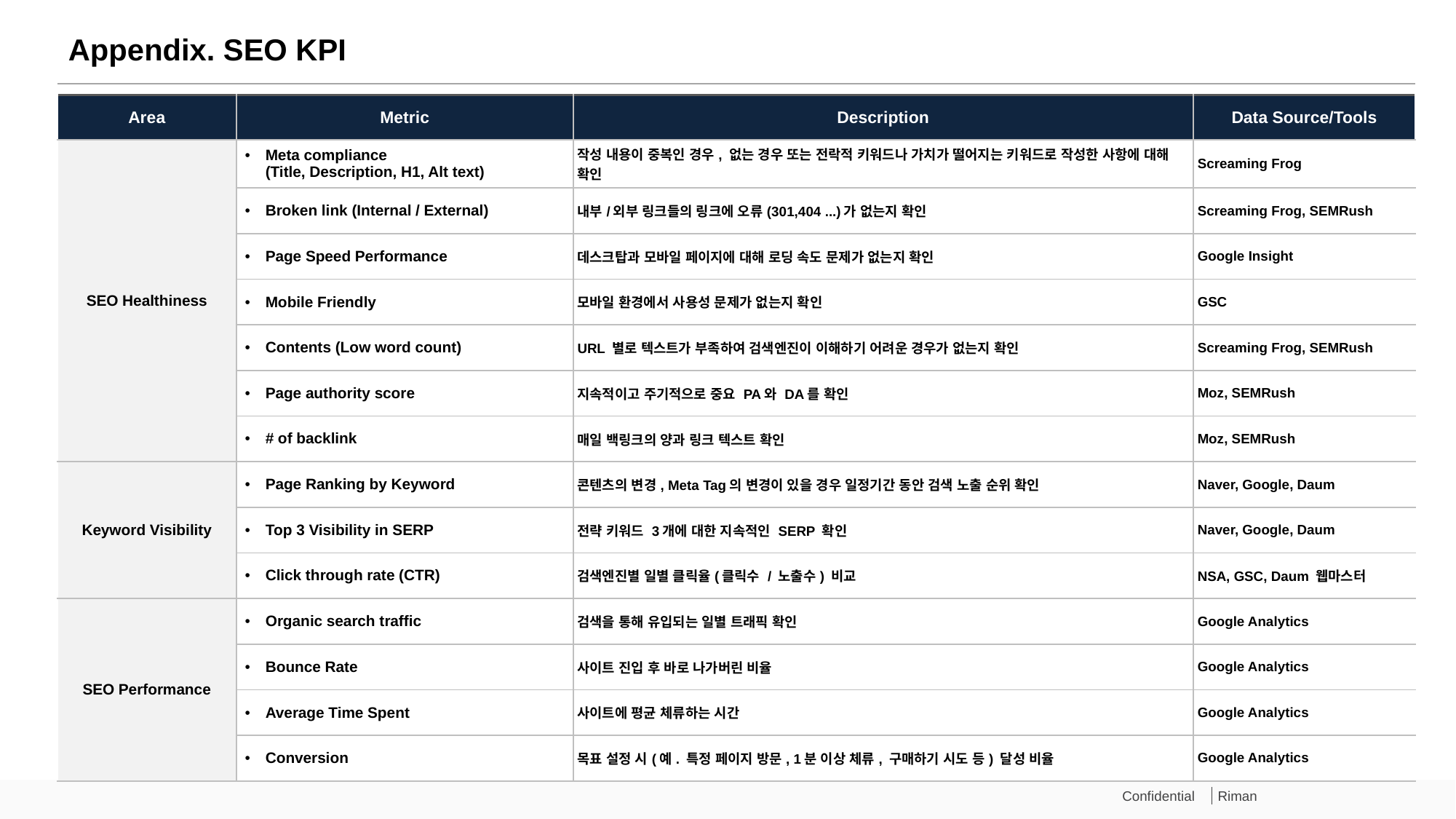

# Appendix. SEO KPI

| Area | Metric | Description | Data Source/Tools |
| --- | --- | --- | --- |
| SEO Healthiness | Meta compliance (Title, Description, H1, Alt text) | 작성 내용이 중복인 경우, 없는 경우 또는 전락적 키워드나 가치가 떨어지는 키워드로 작성한 사항에 대해 확인 | Screaming Frog |
|  | Broken link (Internal / External) | 내부/외부 링크들의 링크에 오류(301,404 ...)가 없는지 확인 | Screaming Frog, SEMRush |
|  | Page Speed Performance | 데스크탑과 모바일 페이지에 대해 로딩 속도 문제가 없는지 확인 | Google Insight |
|  | Mobile Friendly | 모바일 환경에서 사용성 문제가 없는지 확인 | GSC |
|  | Contents (Low word count) | URL 별로 텍스트가 부족하여 검색엔진이 이해하기 어려운 경우가 없는지 확인 | Screaming Frog, SEMRush |
|  | Page authority score | 지속적이고 주기적으로 중요 PA와 DA를 확인 | Moz, SEMRush |
|  | # of backlink | 매일 백링크의 양과 링크 텍스트 확인 | Moz, SEMRush |
| Keyword Visibility | Page Ranking by Keyword | 콘텐츠의 변경, Meta Tag의 변경이 있을 경우 일정기간 동안 검색 노출 순위 확인 | Naver, Google, Daum |
|  | Top 3 Visibility in SERP | 전략 키워드 3개에 대한 지속적인 SERP 확인 | Naver, Google, Daum |
|  | Click through rate (CTR) | 검색엔진별 일별 클릭율(클릭수 / 노출수) 비교 | NSA, GSC, Daum 웹마스터 |
| SEO Performance | Organic search traffic | 검색을 통해 유입되는 일별 트래픽 확인 | Google Analytics |
|  | Bounce Rate | 사이트 진입 후 바로 나가버린 비율 | Google Analytics |
|  | Average Time Spent | 사이트에 평균 체류하는 시간 | Google Analytics |
|  | Conversion | 목표 설정 시(예. 특정 페이지 방문, 1분 이상 체류, 구매하기 시도 등) 달성 비율 | Google Analytics |